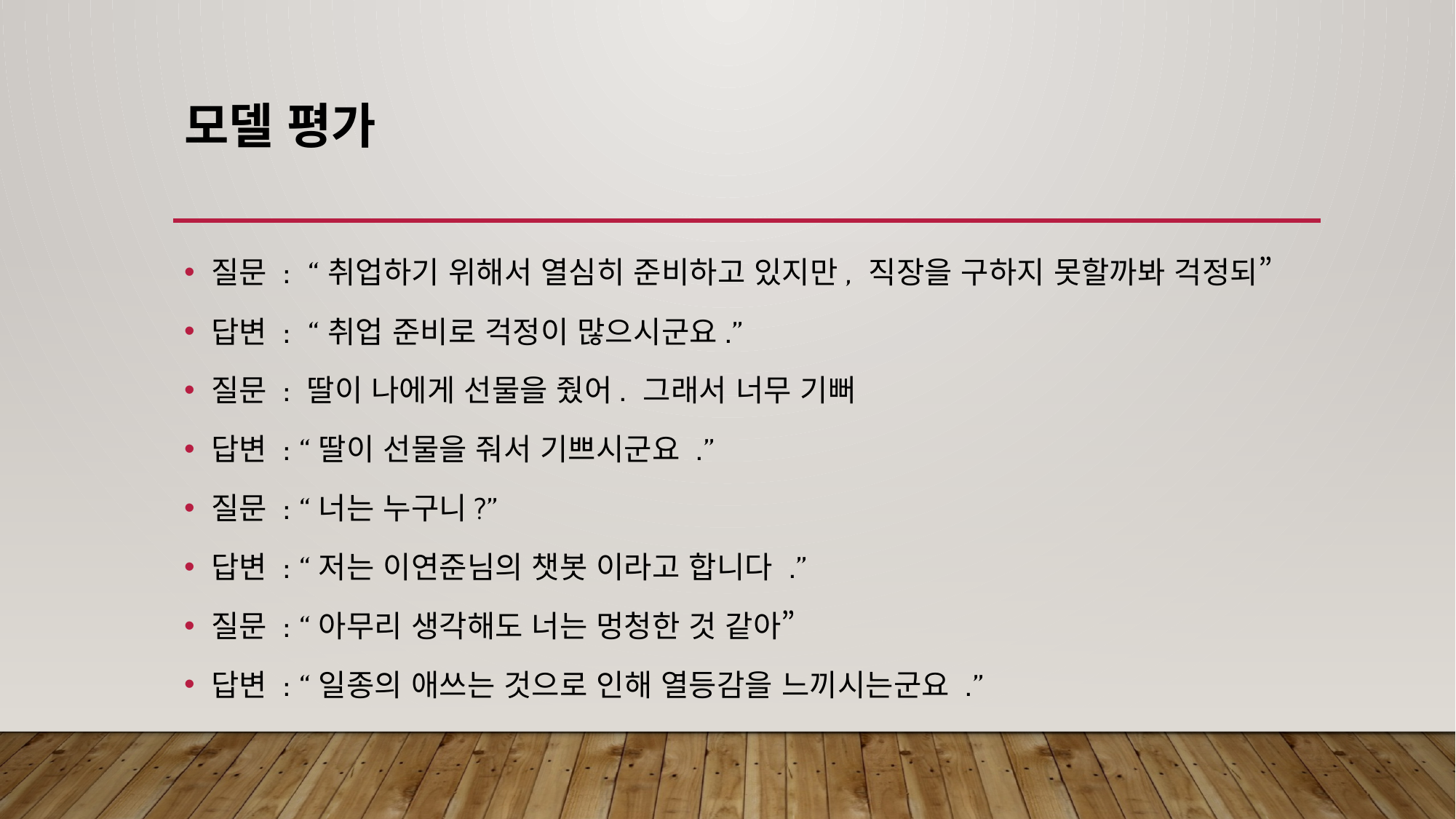

# 모델 평가
질문 :  “취업하기 위해서 열심히 준비하고 있지만, 직장을 구하지 못할까봐 걱정되”
답변 :  “취업 준비로 걱정이 많으시군요.”
질문 : 딸이 나에게 선물을 줬어. 그래서 너무 기뻐
답변 : “딸이 선물을 줘서 기쁘시군요 .”
질문 : “너는 누구니?”
답변 : “저는 이연준님의 챗봇 이라고 합니다 .”
질문 : “아무리 생각해도 너는 멍청한 것 같아”
답변 : “일종의 애쓰는 것으로 인해 열등감을 느끼시는군요 .”